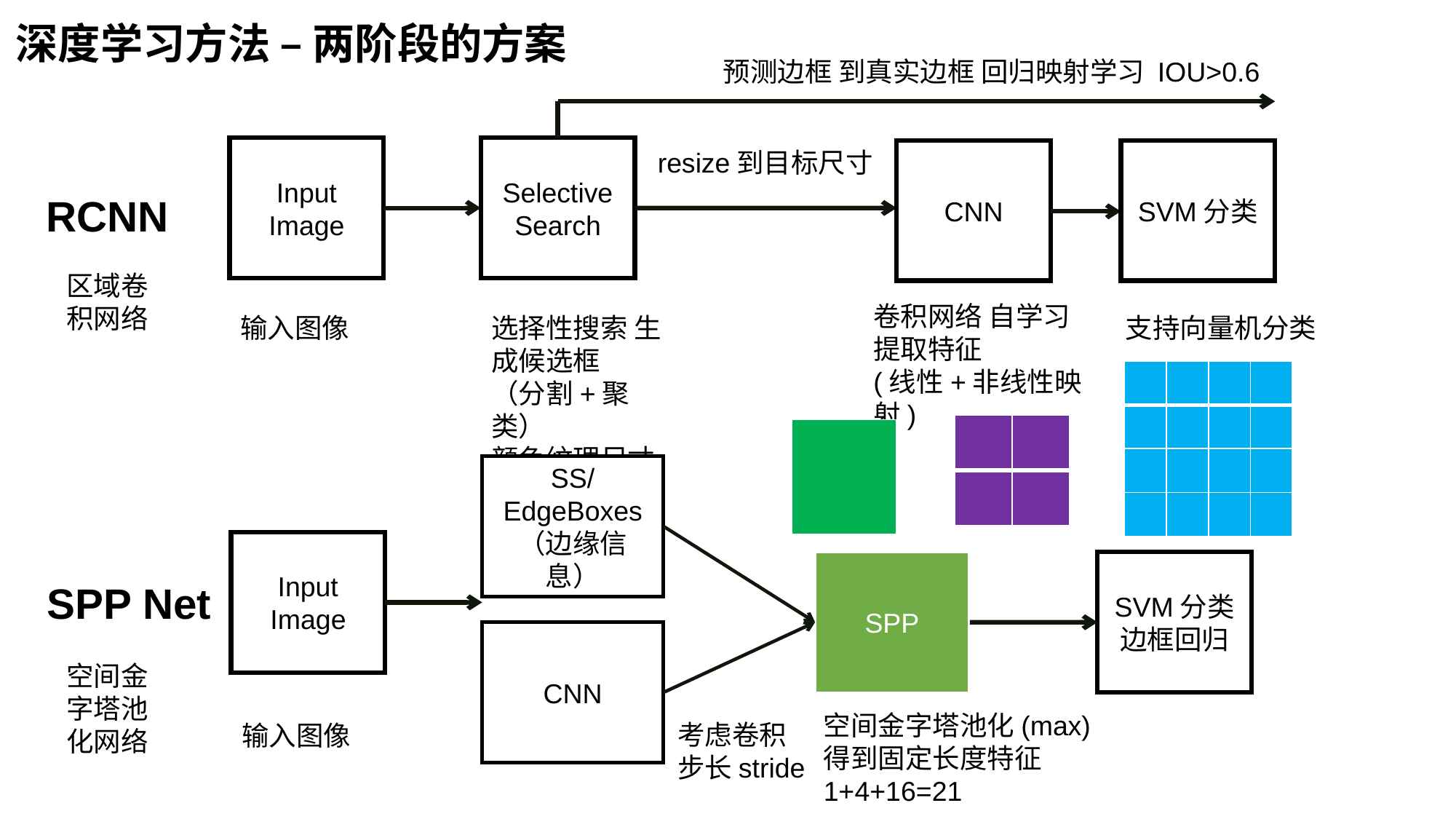

深度学习方法 – 两阶段的方案
预测边框 到真实边框 回归映射学习 IOU>0.6
Input
Image
Selective
Search
SVM分类
resize到目标尺寸
CNN
RCNN
区域卷积网络
卷积网络 自学习
提取特征
(线性+非线性映射)
输入图像
选择性搜索 生成候选框
（分割+聚类）
颜色纹理尺寸
支持向量机分类
|  |  |  |  |
| --- | --- | --- | --- |
|  |  |  |  |
|  |  |  |  |
|  |  |  |  |
|  |  |
| --- | --- |
|  |  |
|  |
| --- |
SS/
EdgeBoxes
（边缘信息）
Input
Image
SVM分类
边框回归
SPP
SPP Net
CNN
空间金字塔池化网络
空间金字塔池化(max)
得到固定长度特征 1+4+16=21
考虑卷积步长stride
输入图像